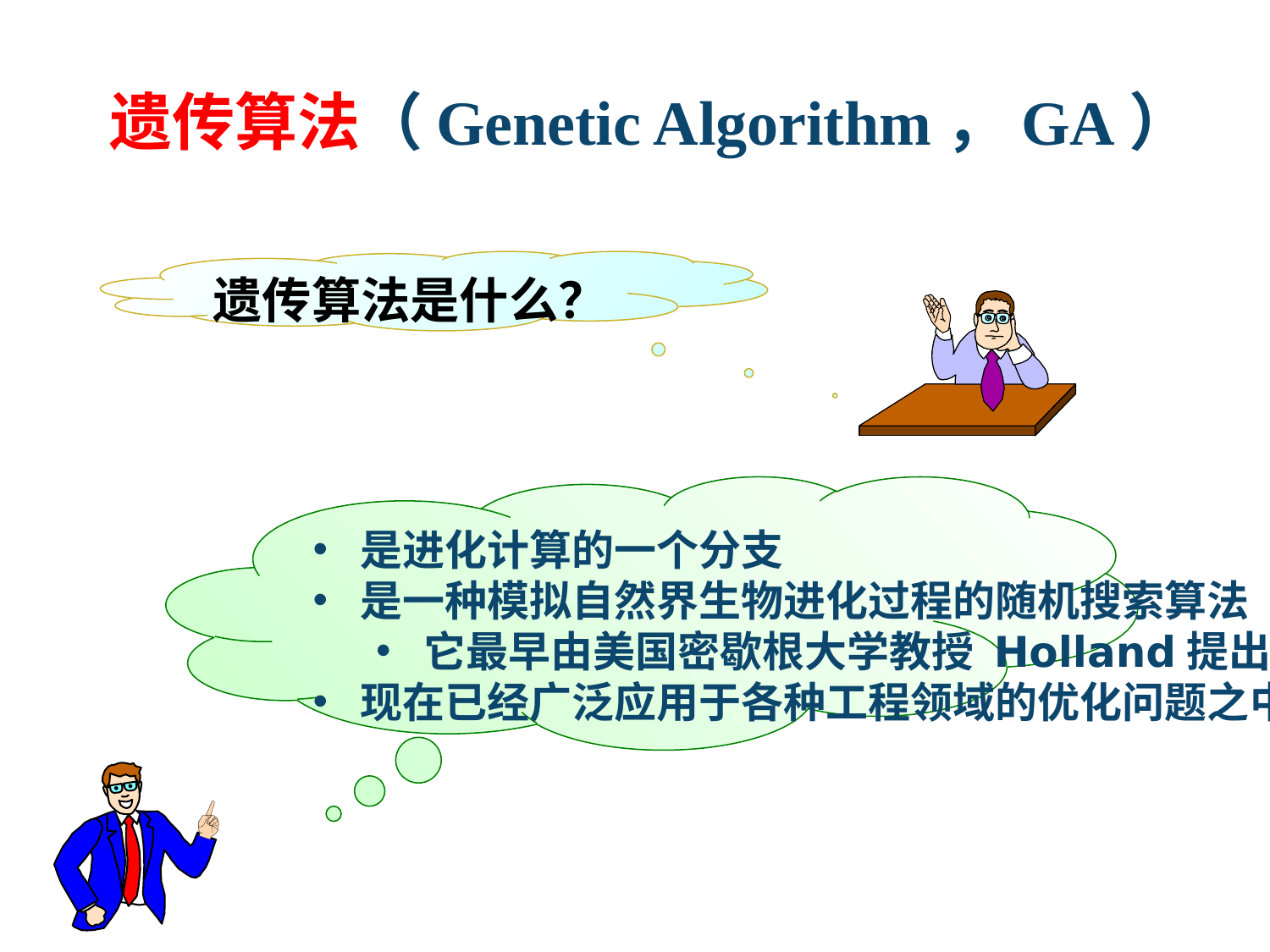

# 遗传算法（Genetic Algorithm，GA）
遗传算法是什么？

是进化计算的一个分支
是一种模拟自然界生物进化过程的随机搜索算法
它最早由美国密歇根大学教授 Holland提出
现在已经广泛应用于各种工程领域的优化问题之中。